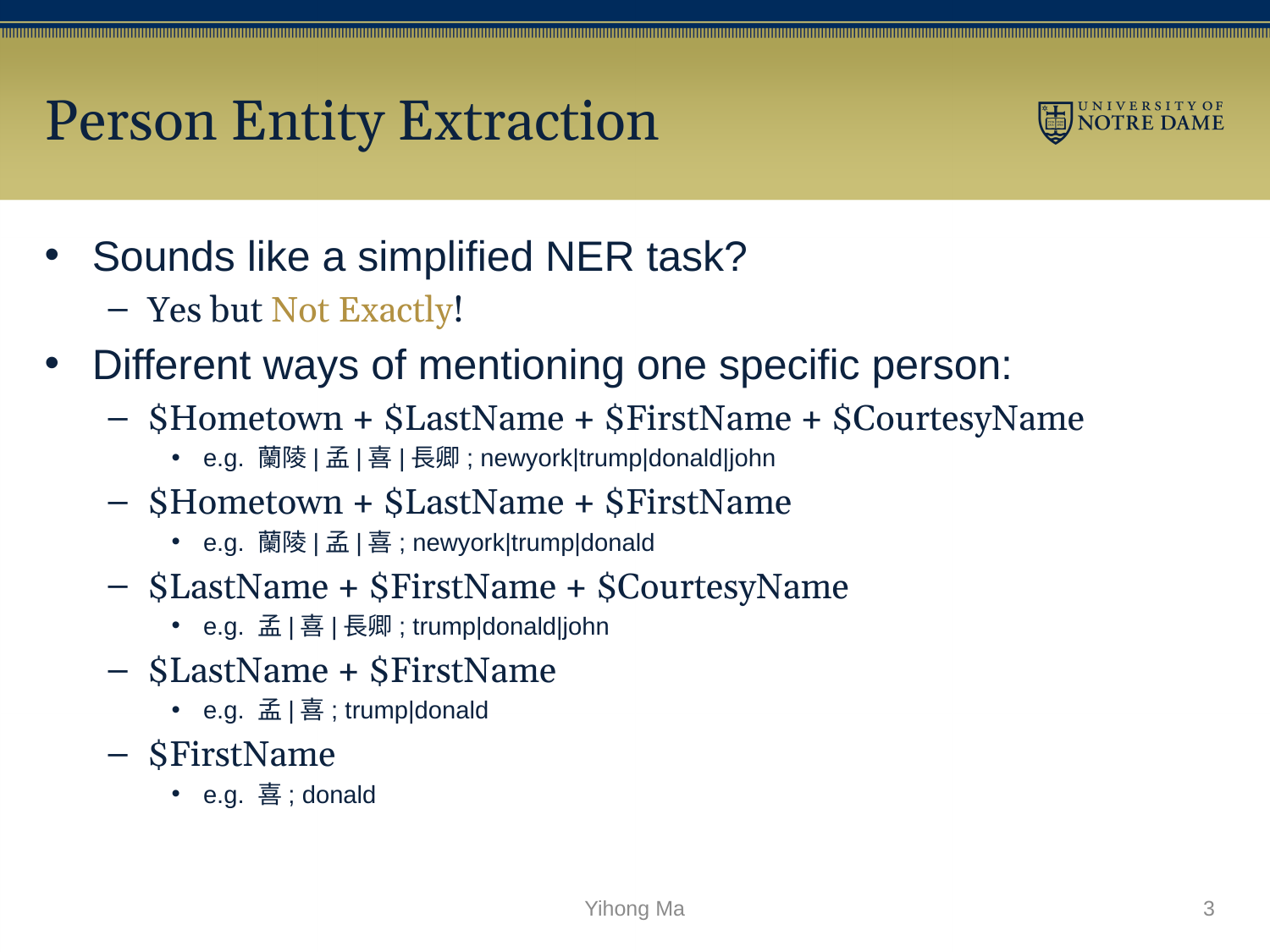

# Person Entity Extraction
Sounds like a simplified NER task?
Yes but Not Exactly!
Different ways of mentioning one specific person:
$Hometown + $LastName + $FirstName + $CourtesyName
e.g. 蘭陵|孟|喜|長卿; newyork|trump|donald|john
$Hometown + $LastName + $FirstName
e.g. 蘭陵|孟|喜; newyork|trump|donald
$LastName + $FirstName + $CourtesyName
e.g. 孟|喜|長卿; trump|donald|john
$LastName + $FirstName
e.g. 孟|喜; trump|donald
$FirstName
e.g. 喜; donald
Yihong Ma
3